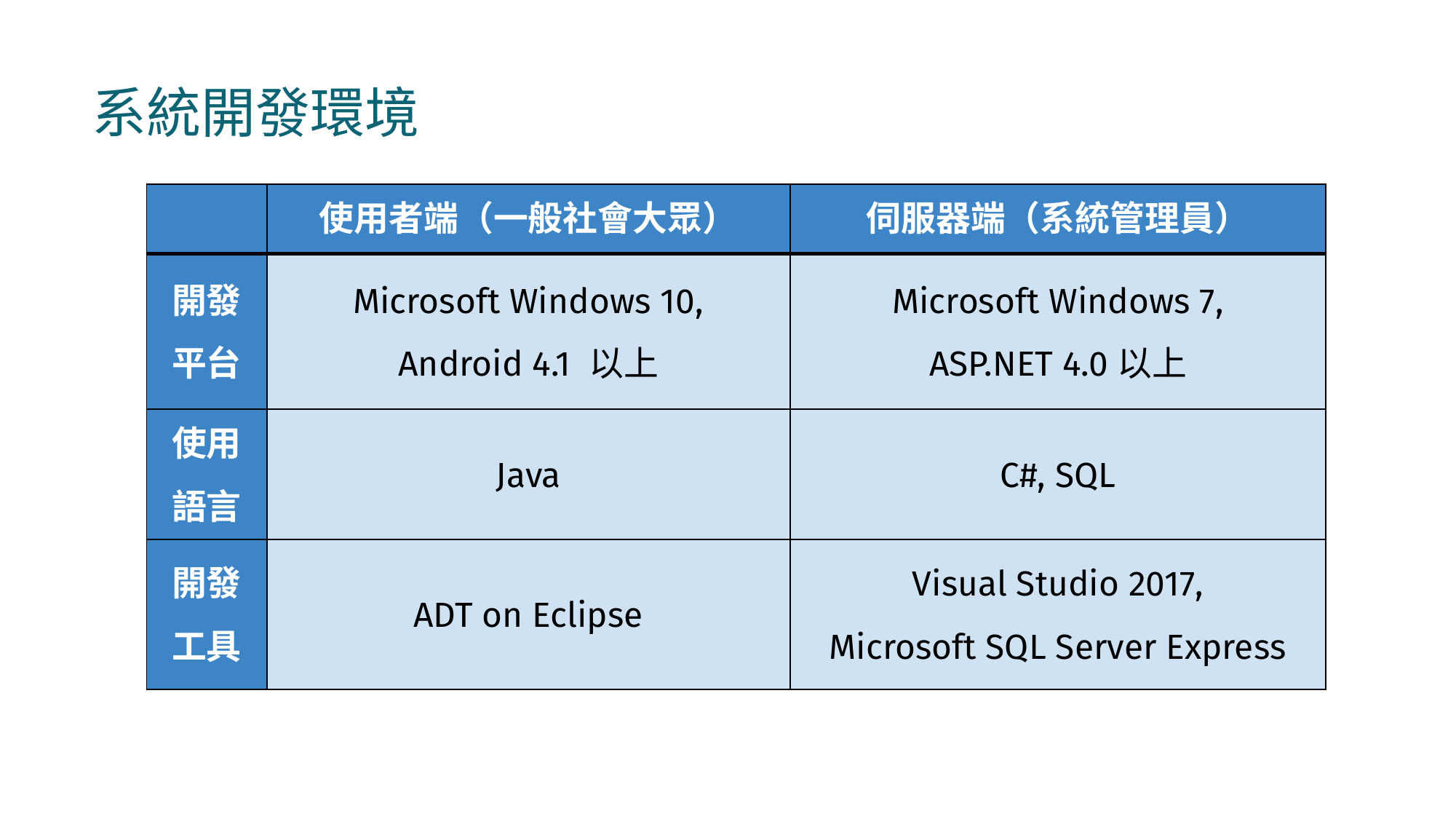

# 系統開發環境
|  | 使用者端（一般社會大眾） | 伺服器端（系統管理員） |
| --- | --- | --- |
| 開發 平台 | Microsoft Windows 10, Android 4.1 以上 | Microsoft Windows 7, ASP.NET 4.0以上 |
| 使用 語言 | Java | C#, SQL |
| 開發 工具 | ADT on Eclipse | Visual Studio 2017, Microsoft SQL Server Express |